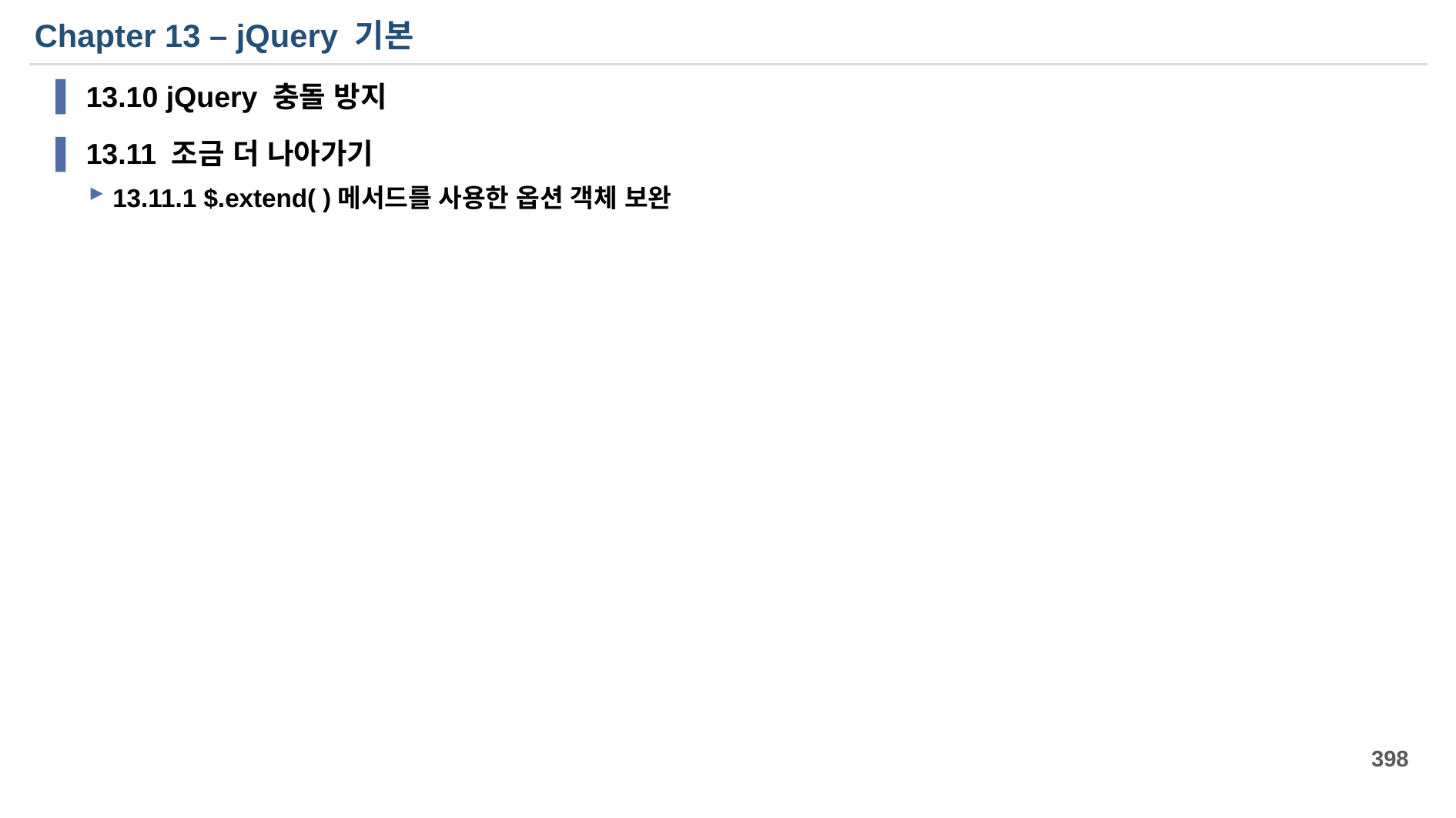

# Chapter 13 – jQuery 기본
13.10 jQuery 충돌 방지
13.11 조금 더 나아가기
13.11.1 $.extend( )메서드를 사용한 옵션 객체 보완
398